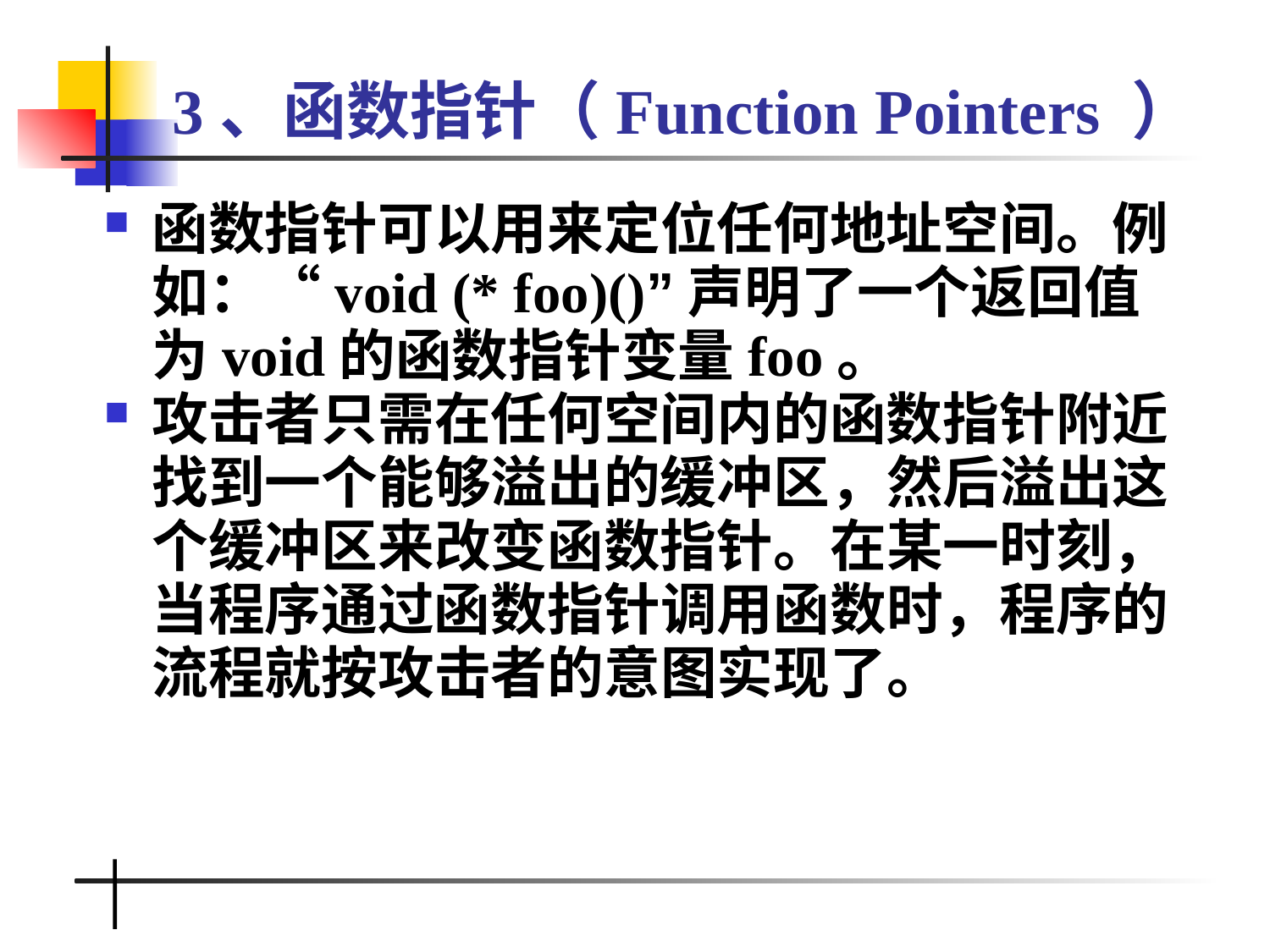

# 3、函数指针（Function Pointers ）
函数指针可以用来定位任何地址空间。例如：“void (* foo)()”声明了一个返回值为void的函数指针变量foo。
攻击者只需在任何空间内的函数指针附近找到一个能够溢出的缓冲区，然后溢出这个缓冲区来改变函数指针。在某一时刻，当程序通过函数指针调用函数时，程序的流程就按攻击者的意图实现了。